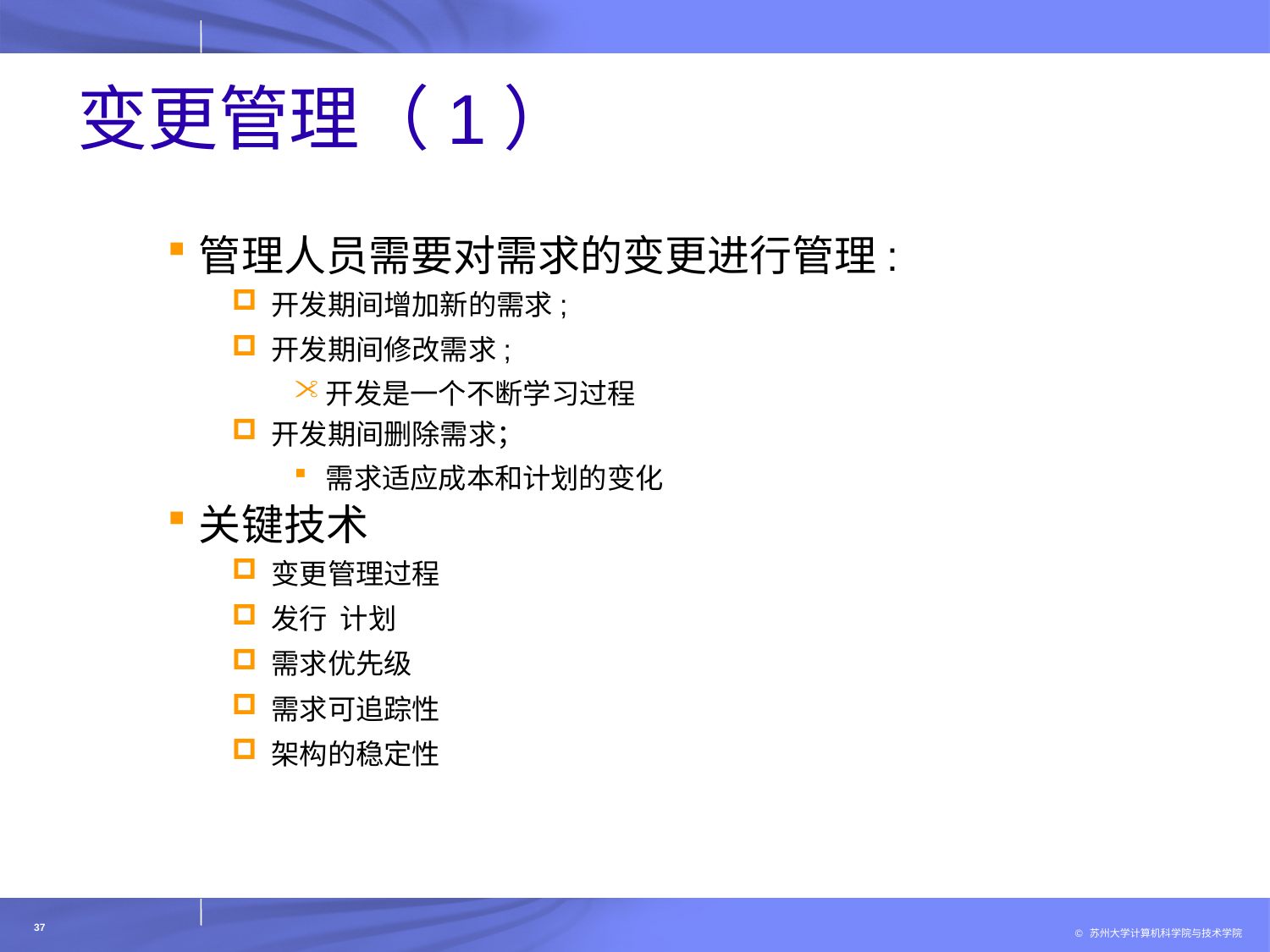

# 变更管理（1）
管理人员需要对需求的变更进行管理:
开发期间增加新的需求;
开发期间修改需求;
开发是一个不断学习过程
开发期间删除需求；
需求适应成本和计划的变化
关键技术
变更管理过程
发行  计划
需求优先级
需求可追踪性
架构的稳定性
37